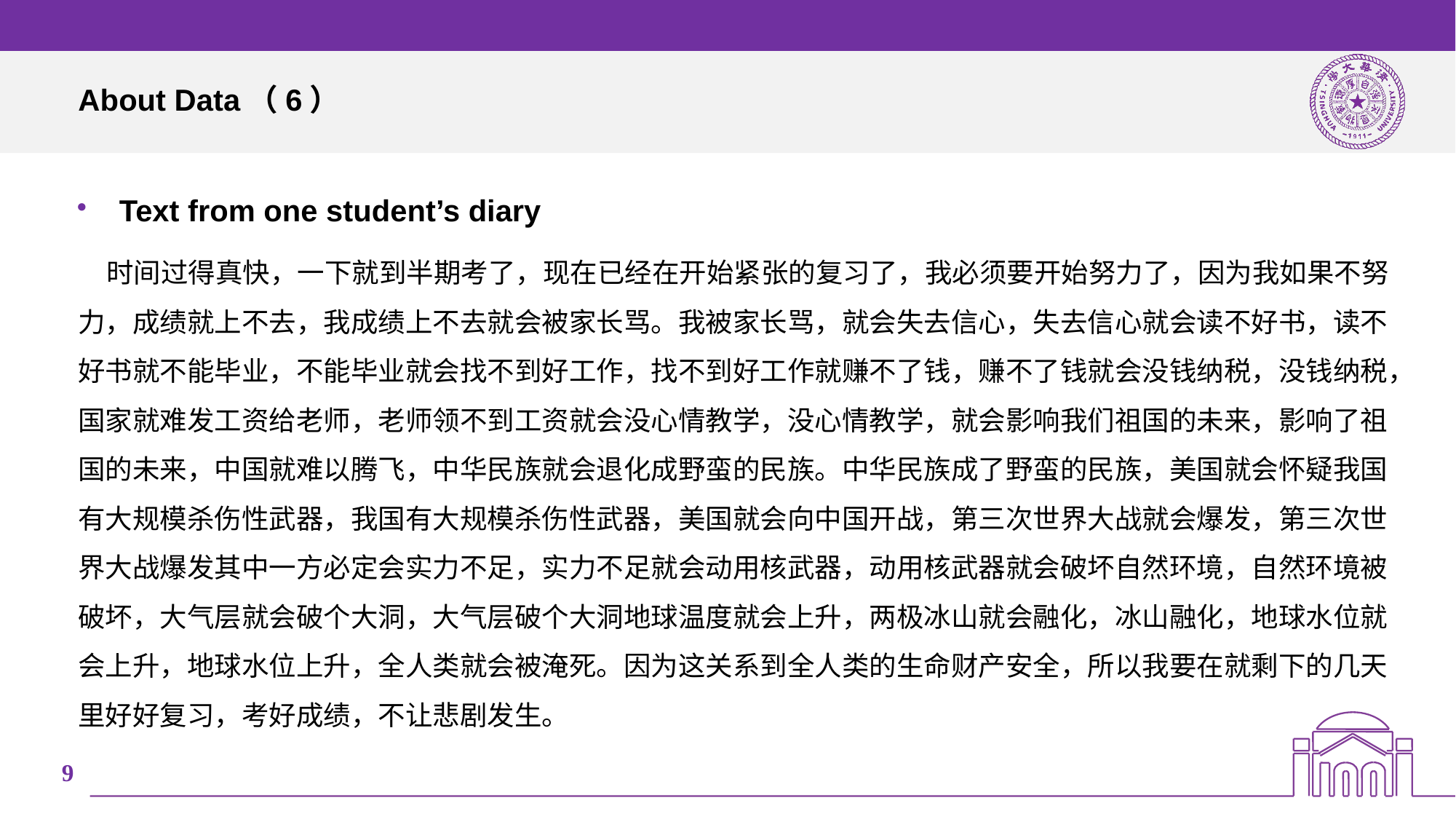

# About Data（6）
Text from one student’s diary
   时间过得真快，一下就到半期考了，现在已经在开始紧张的复习了，我必须要开始努力了，因为我如果不努力，成绩就上不去，我成绩上不去就会被家长骂。我被家长骂，就会失去信心，失去信心就会读不好书，读不好书就不能毕业，不能毕业就会找不到好工作，找不到好工作就赚不了钱，赚不了钱就会没钱纳税，没钱纳税，国家就难发工资给老师，老师领不到工资就会没心情教学，没心情教学，就会影响我们祖国的未来，影响了祖国的未来，中国就难以腾飞，中华民族就会退化成野蛮的民族。中华民族成了野蛮的民族，美国就会怀疑我国有大规模杀伤性武器，我国有大规模杀伤性武器，美国就会向中国开战，第三次世界大战就会爆发，第三次世界大战爆发其中一方必定会实力不足，实力不足就会动用核武器，动用核武器就会破坏自然环境，自然环境被破坏，大气层就会破个大洞，大气层破个大洞地球温度就会上升，两极冰山就会融化，冰山融化，地球水位就会上升，地球水位上升，全人类就会被淹死。因为这关系到全人类的生命财产安全，所以我要在就剩下的几天里好好复习，考好成绩，不让悲剧发生。